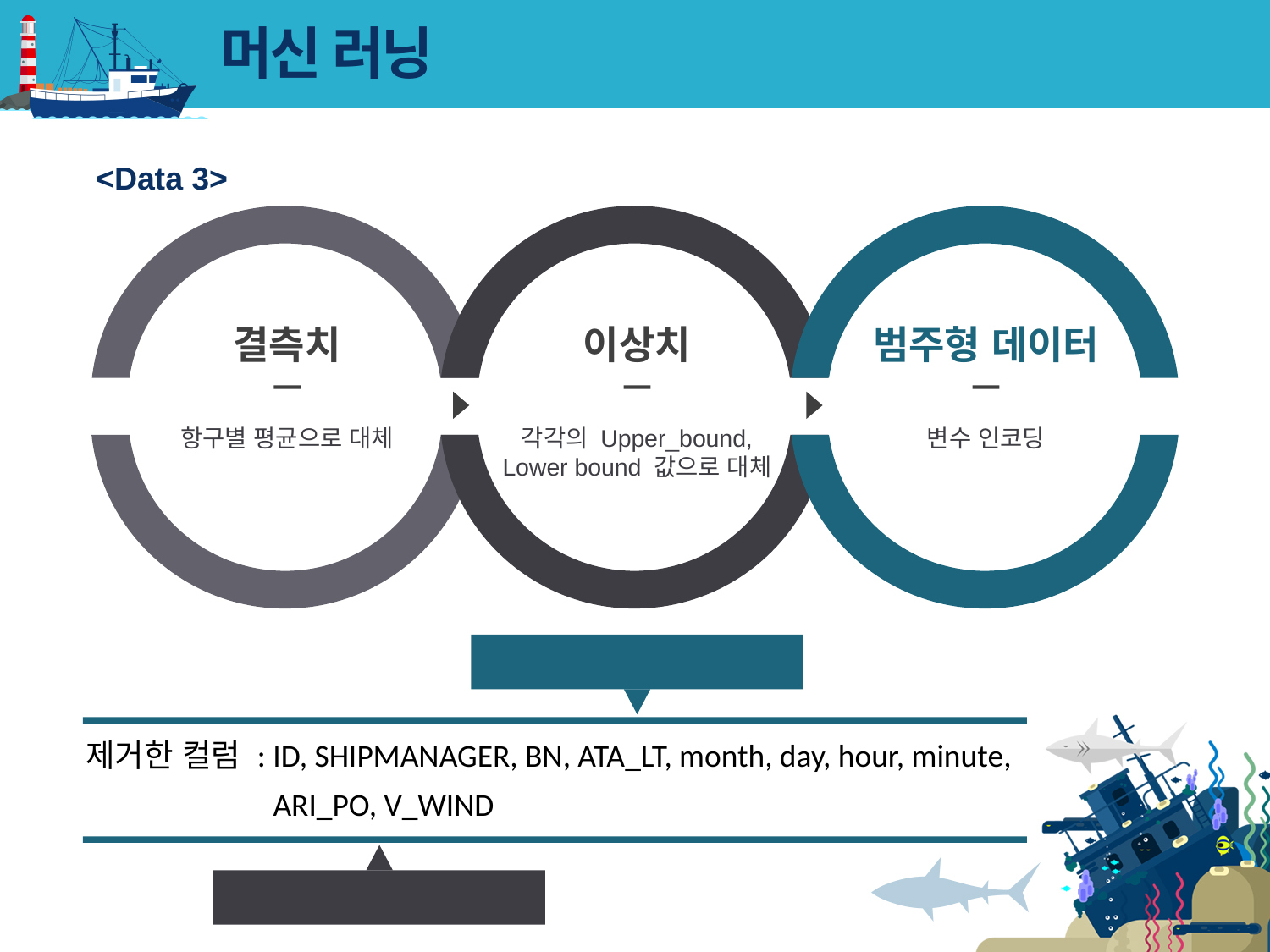

# 머신 러닝
<Data 3>

결측치
이상치
범주형 데이터

항구별 평균으로 대체
각각의 Upper_bound,
Lower bound 값으로 대체
변수 인코딩

상관성이 매우 낮음 (0.001 이하)

제거한 컬럼 : ID, SHIPMANAGER, BN, ATA_LT, month, day, hour, minute,

                          ARI_PO, V_WIND

p_value값이 유의수준 이상